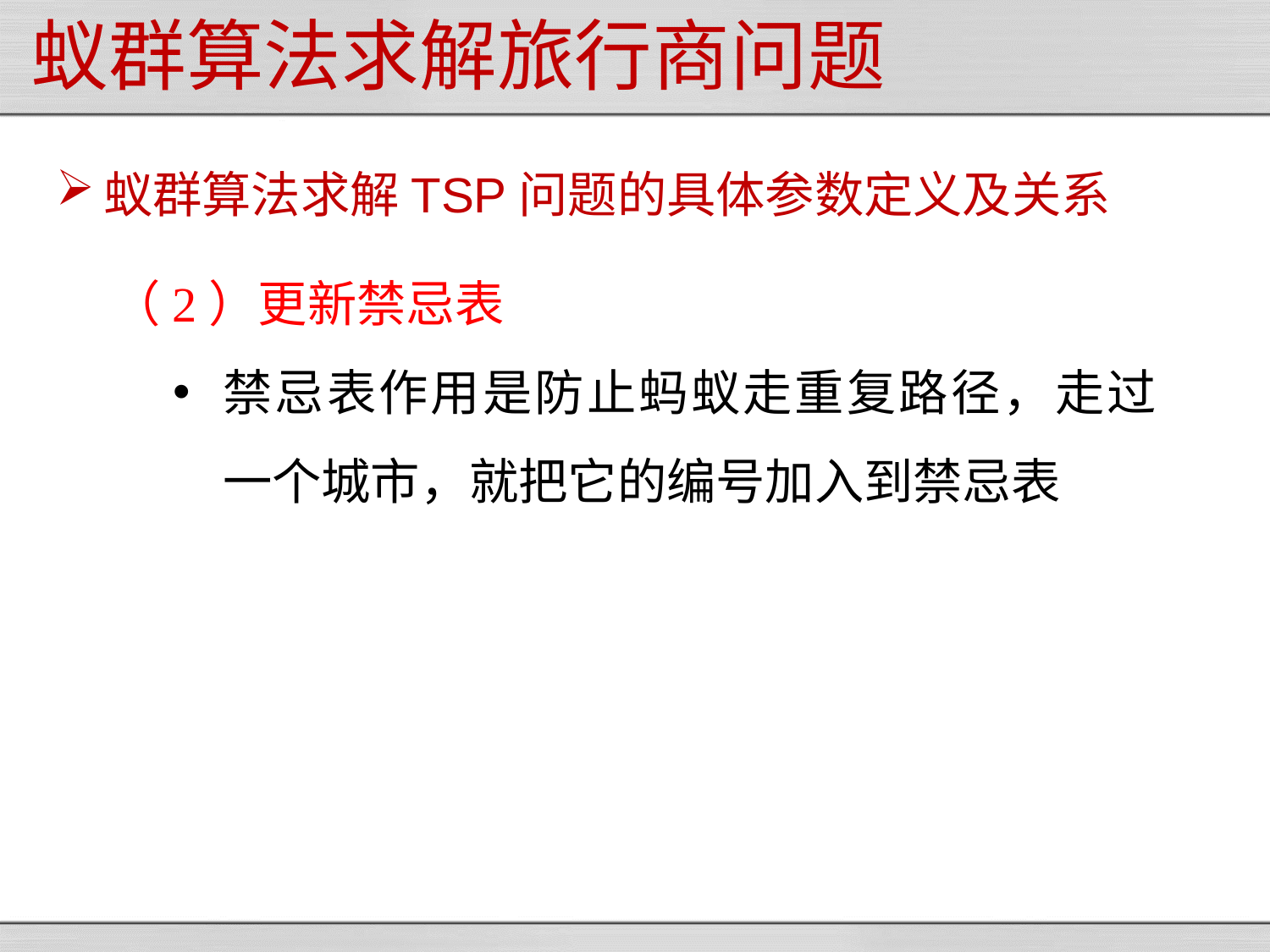

蚁群算法求解旅行商问题
蚁群算法求解TSP问题的具体参数定义及关系
（2）更新禁忌表
禁忌表作用是防止蚂蚁走重复路径，走过一个城市，就把它的编号加入到禁忌表